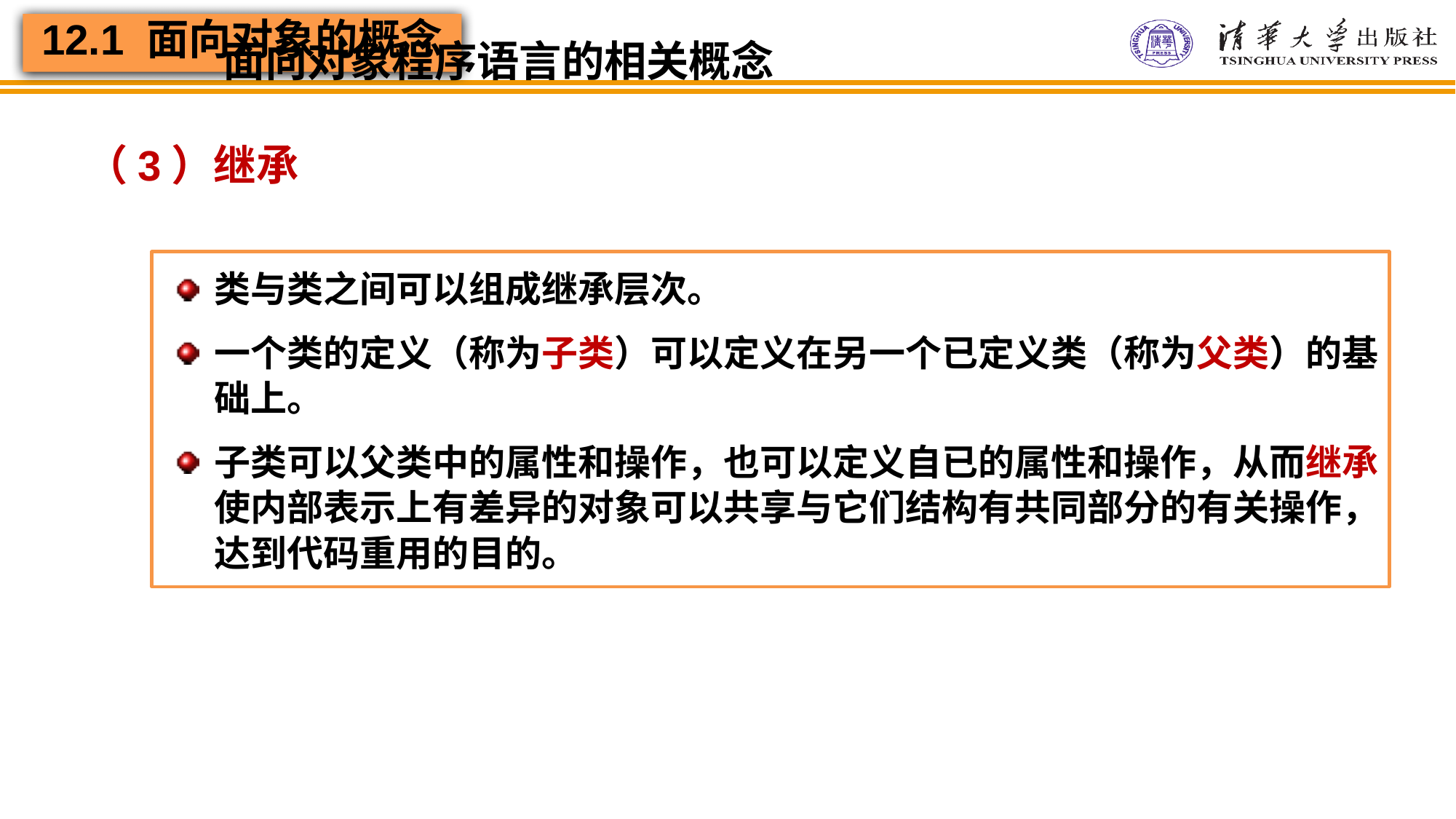

面向对象程序语言的相关概念
（3）继承
类与类之间可以组成继承层次。
一个类的定义（称为子类）可以定义在另一个已定义类（称为父类）的基础上。
子类可以父类中的属性和操作，也可以定义自已的属性和操作，从而继承使内部表示上有差异的对象可以共享与它们结构有共同部分的有关操作，达到代码重用的目的。